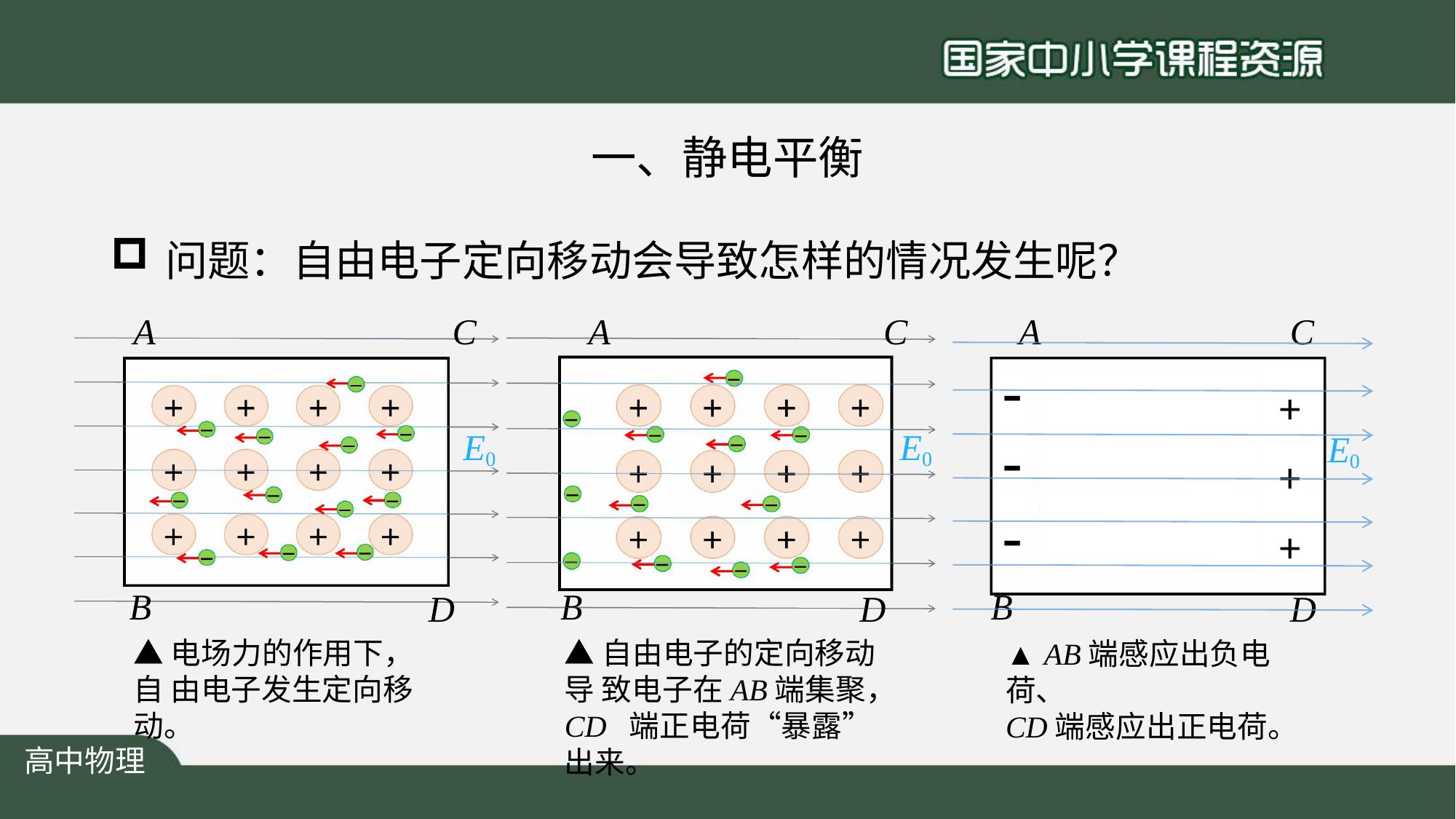

# 一、静电平衡
问题：自由电子定向移动会导致怎样的情况发生呢？
A	C	A	C	A
C

-
-
-

+
+
+

E0
E0
E0

B
B
B
D
D
D

▲电场力的作用下，自 由电子发生定向移动。
▲自由电子的定向移动导 致电子在AB端集聚，CD  端正电荷“暴露”出来。
▲ AB端感应出负电荷、
CD端感应出正电荷。
高中物理